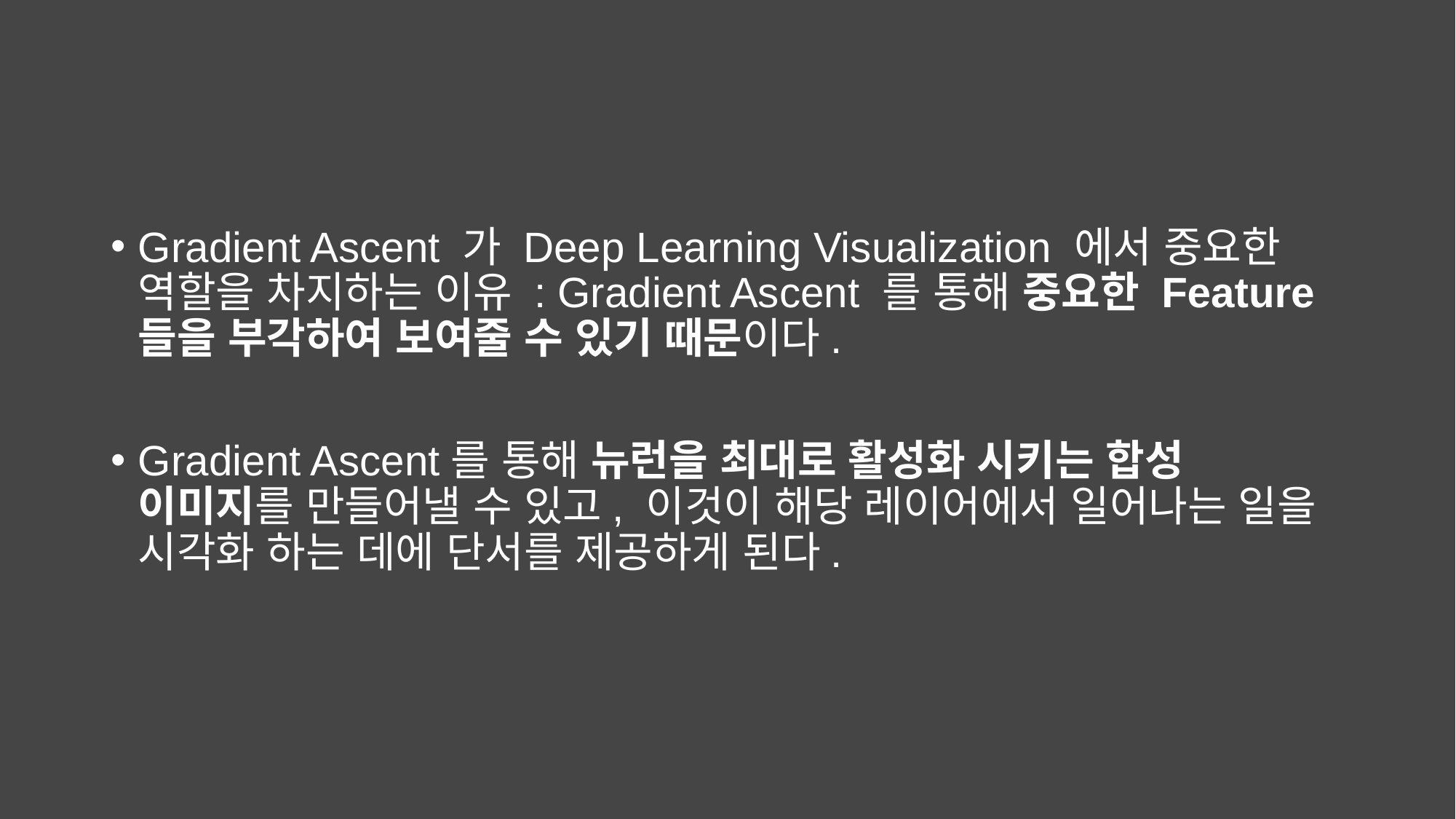

Gradient Ascent 가 Deep Learning Visualization 에서 중요한 역할을 차지하는 이유 : Gradient Ascent 를 통해 중요한 Feature 들을 부각하여 보여줄 수 있기 때문이다.

Gradient Ascent를 통해 뉴런을 최대로 활성화 시키는 합성 이미지를 만들어낼 수 있고, 이것이 해당 레이어에서 일어나는 일을 시각화 하는 데에 단서를 제공하게 된다.